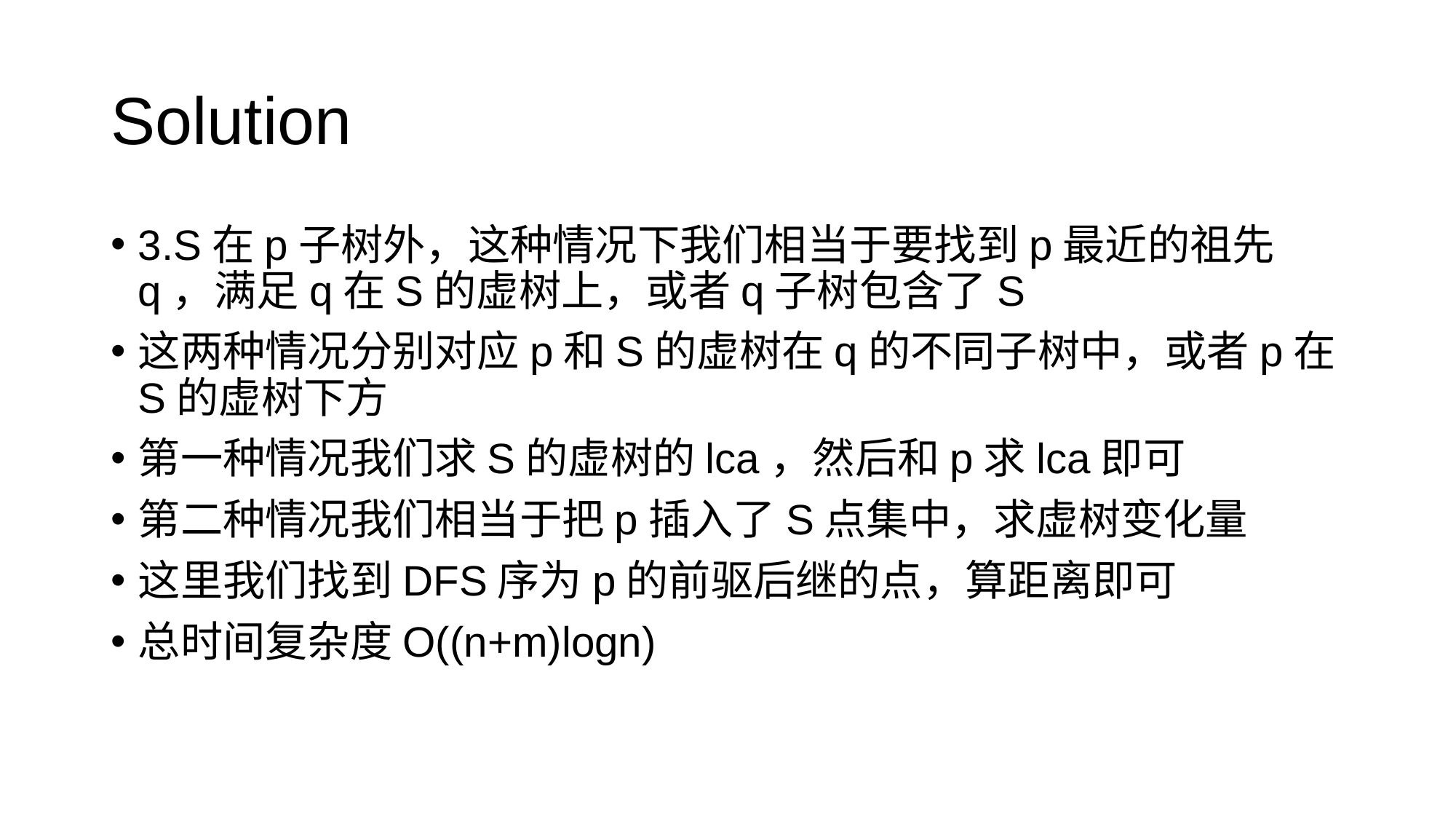

# Solution
3.S在p子树外，这种情况下我们相当于要找到p最近的祖先q，满足q在S的虚树上，或者q子树包含了S
这两种情况分别对应p和S的虚树在q的不同子树中，或者p在S的虚树下方
第一种情况我们求S的虚树的lca，然后和p求lca即可
第二种情况我们相当于把p插入了S点集中，求虚树变化量
这里我们找到DFS序为p的前驱后继的点，算距离即可
总时间复杂度O((n+m)logn)